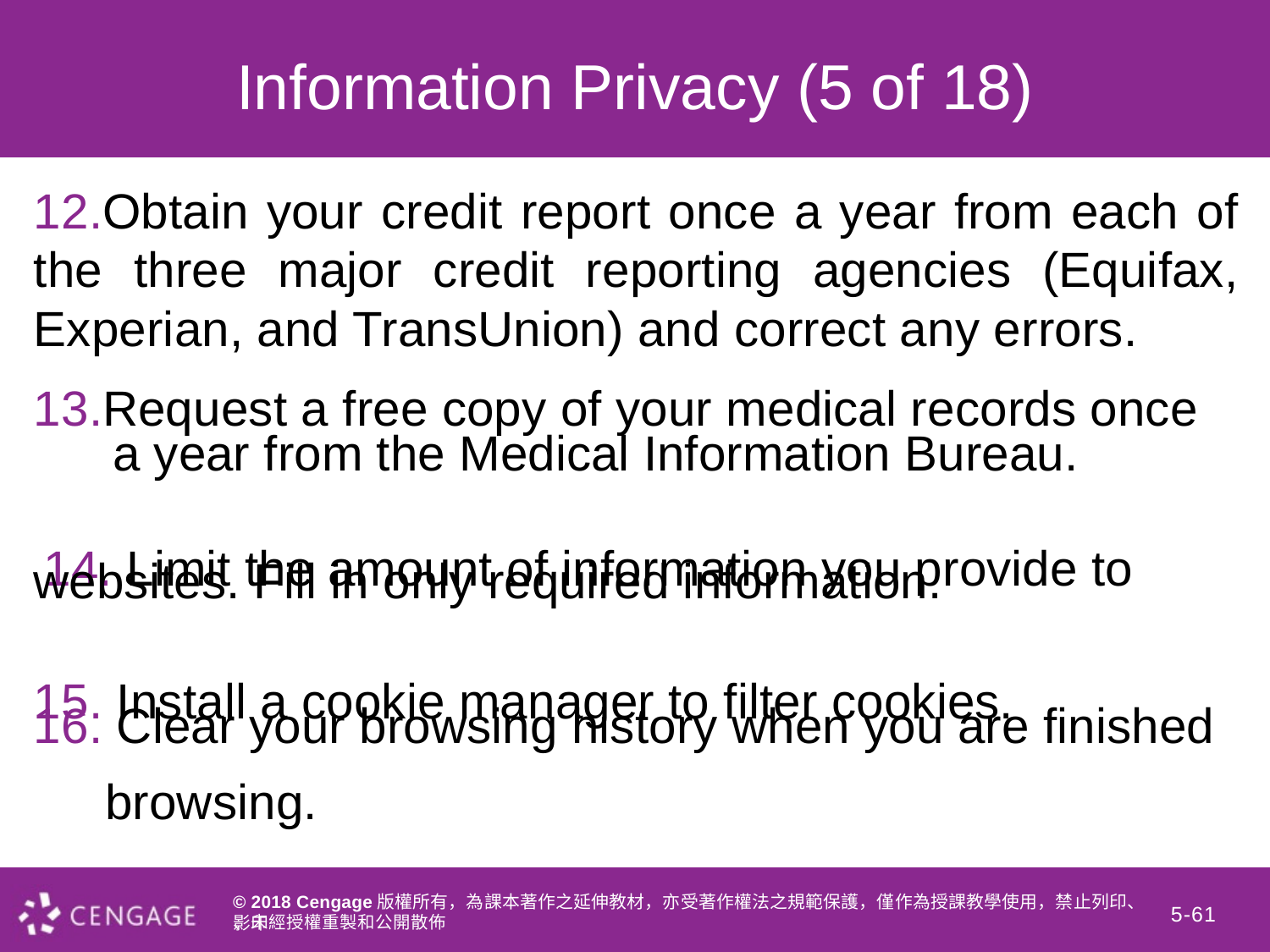

Information Privacy (5 of 18)
12.Obtain your credit report once a year from each of the three major credit reporting agencies (Equifax, Experian, and TransUnion) and correct any errors.
13.Request a free copy of your medical records once
a year from the Medical Information Bureau.
14. Limit the amount of information you provide to
websites. Fill in only required information.
15. Install a cookie manager to filter cookies.
16. Clear your browsing history when you are finished
browsing.

© 2018 Cengage版權所有，為課本著作之延伸教材，亦受著作權法之規範保護，僅作為授課教學使用，禁止列印、影印
5-61
、未經授權重製和公開散佈